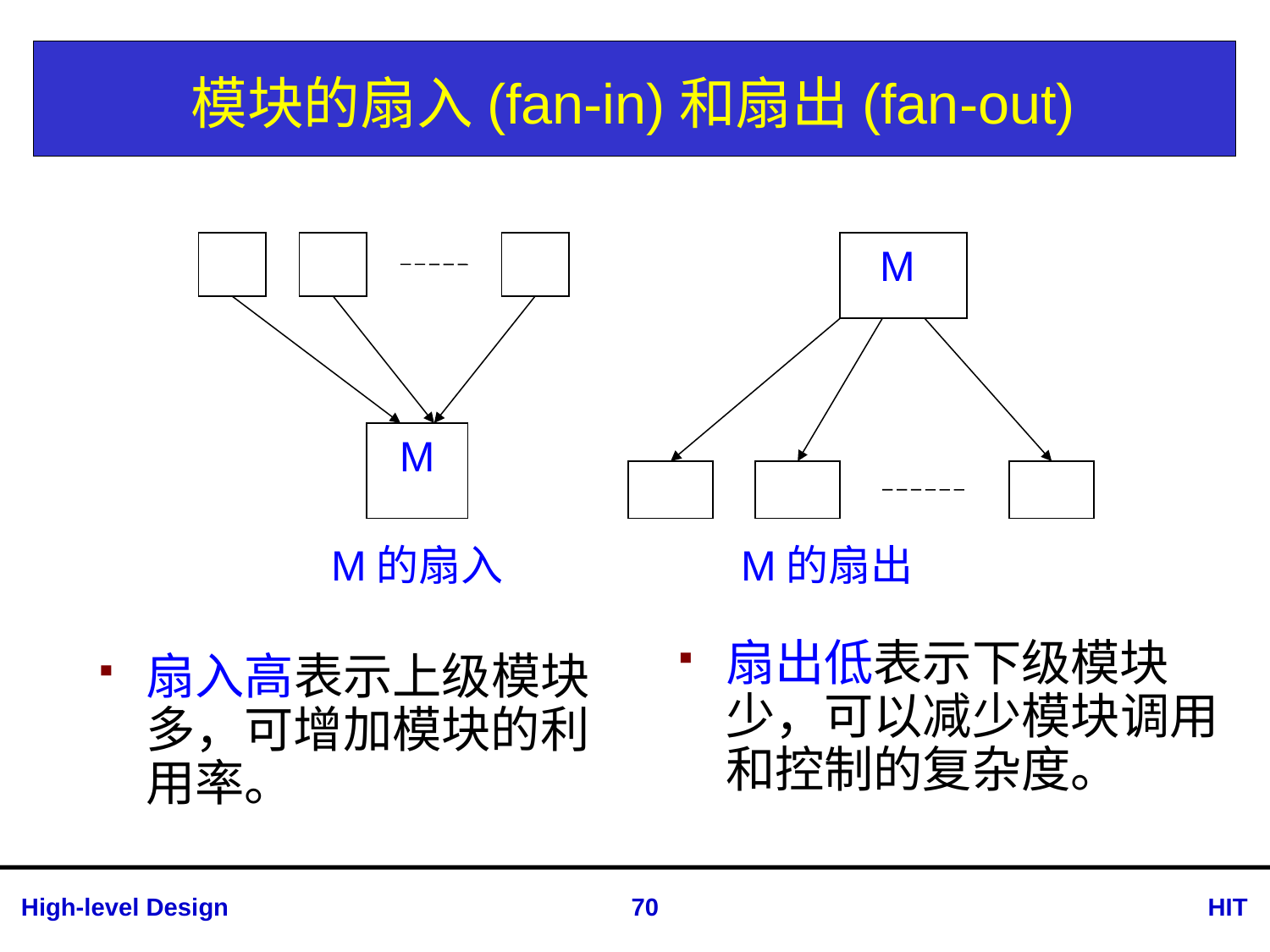

# 模块的扇入(fan-in)和扇出(fan-out)

M
M的扇入
M

M的扇出
扇出低表示下级模块少，可以减少模块调用和控制的复杂度。
扇入高表示上级模块多，可增加模块的利用率。